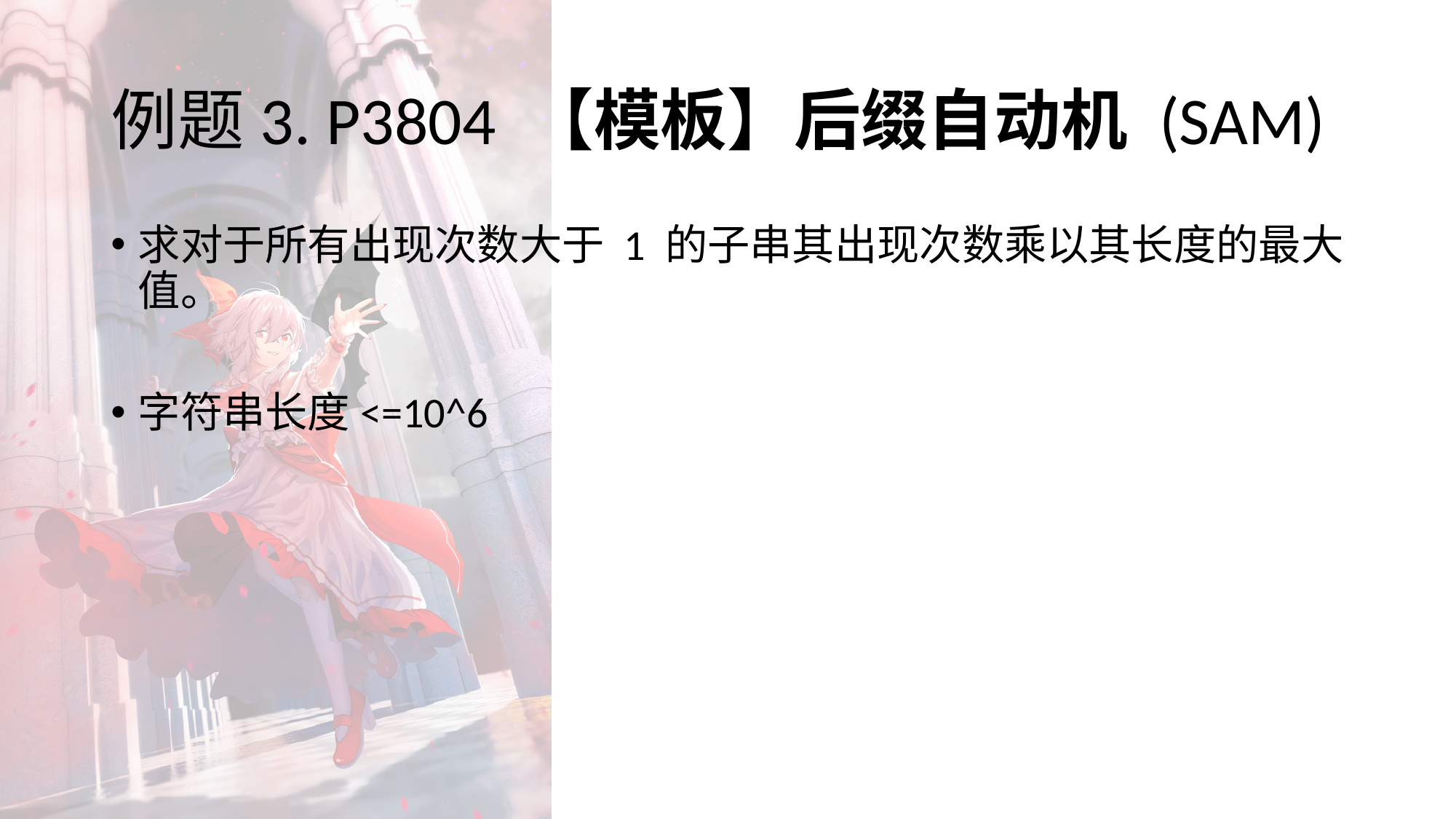

# 例题3. P3804 【模板】后缀自动机 (SAM)
求对于所有出现次数大于 1 的子串其出现次数乘以其长度的最大值。

字符串长度<=10^6